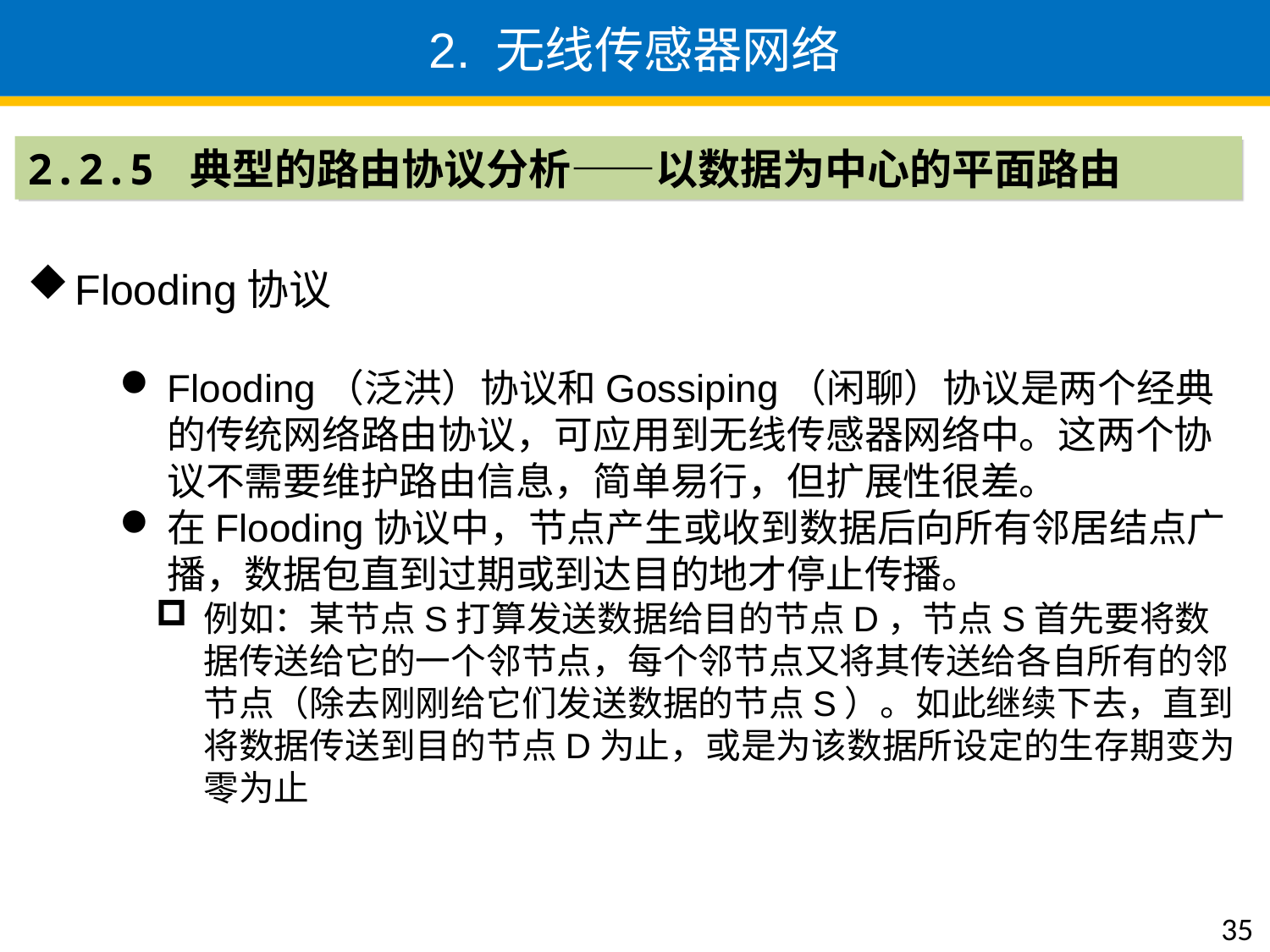

2. 无线传感器网络
2.2.5 典型的路由协议分析——以数据为中心的平面路由
Flooding协议

Flooding（泛洪）协议和Gossiping（闲聊）协议是两个经典的传统网络路由协议，可应用到无线传感器网络中。这两个协议不需要维护路由信息，简单易行，但扩展性很差。
在Flooding协议中，节点产生或收到数据后向所有邻居结点广播，数据包直到过期或到达目的地才停止传播。
例如：某节点S打算发送数据给目的节点D，节点S首先要将数据传送给它的一个邻节点，每个邻节点又将其传送给各自所有的邻节点（除去刚刚给它们发送数据的节点S）。如此继续下去，直到将数据传送到目的节点D为止，或是为该数据所设定的生存期变为零为止
35